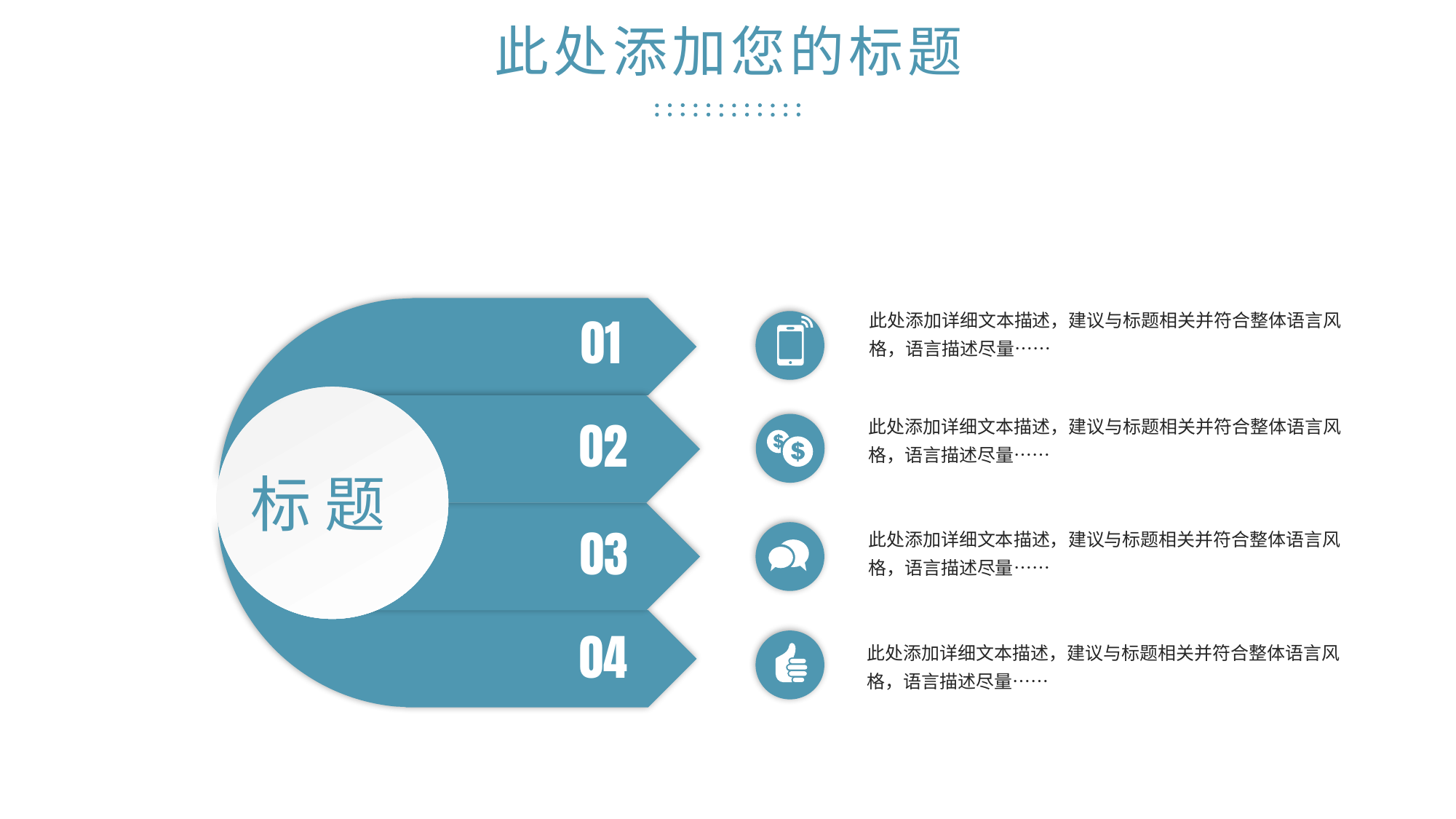

此处添加您的标题

此处添加详细文本描述，建议与标题相关并符合整体语言风格，语言描述尽量……

01

标 题

02
此处添加详细文本描述，建议与标题相关并符合整体语言风格，语言描述尽量……

03

04
此处添加详细文本描述，建议与标题相关并符合整体语言风格，语言描述尽量……

此处添加详细文本描述，建议与标题相关并符合整体语言风格，语言描述尽量……